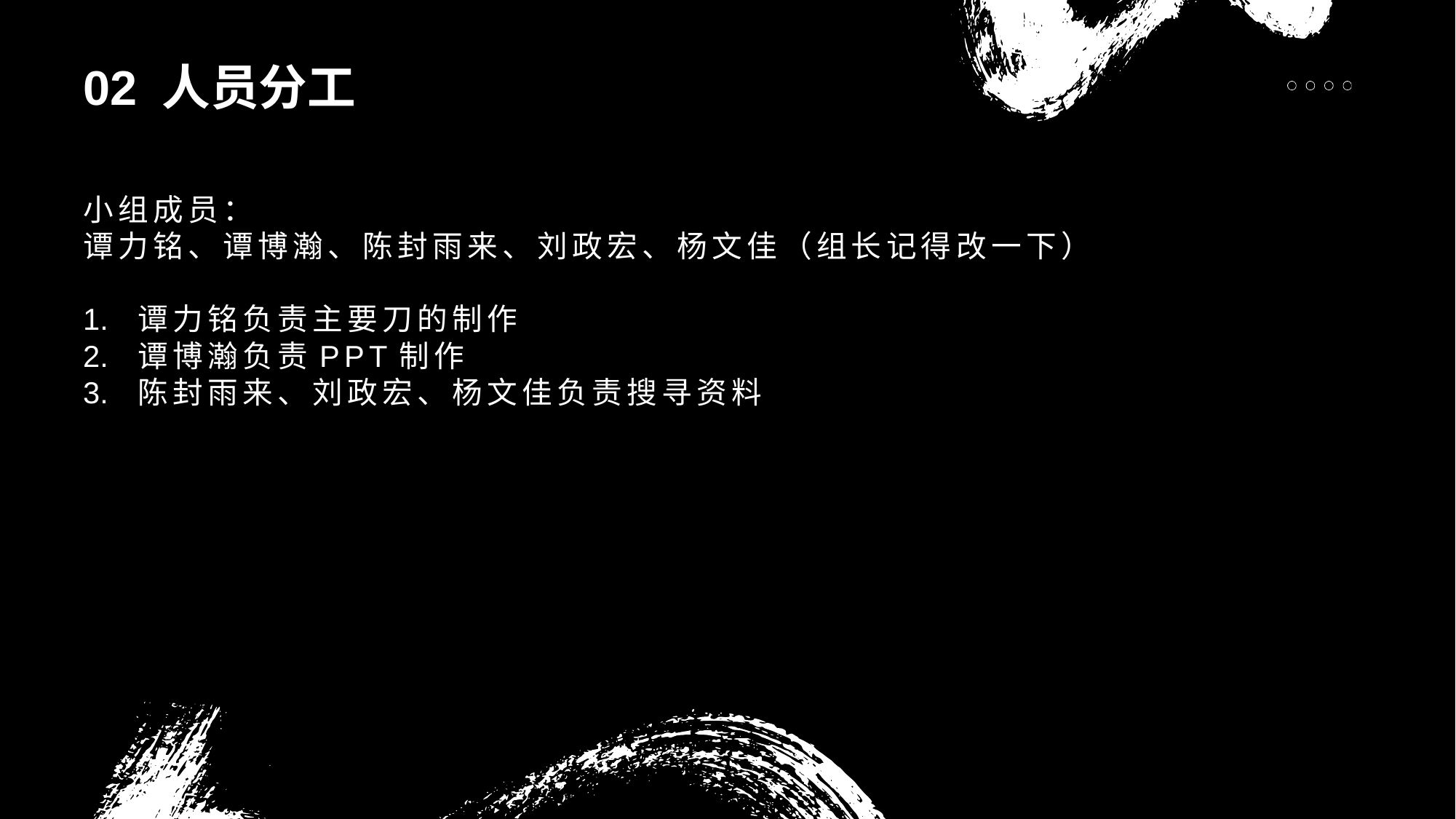

# 02 人员分工
小组成员：
谭力铭、谭博瀚、陈封雨来、刘政宏、杨文佳（组长记得改一下）

谭力铭负责主要刀的制作
谭博瀚负责PPT制作
陈封雨来、刘政宏、杨文佳负责搜寻资料